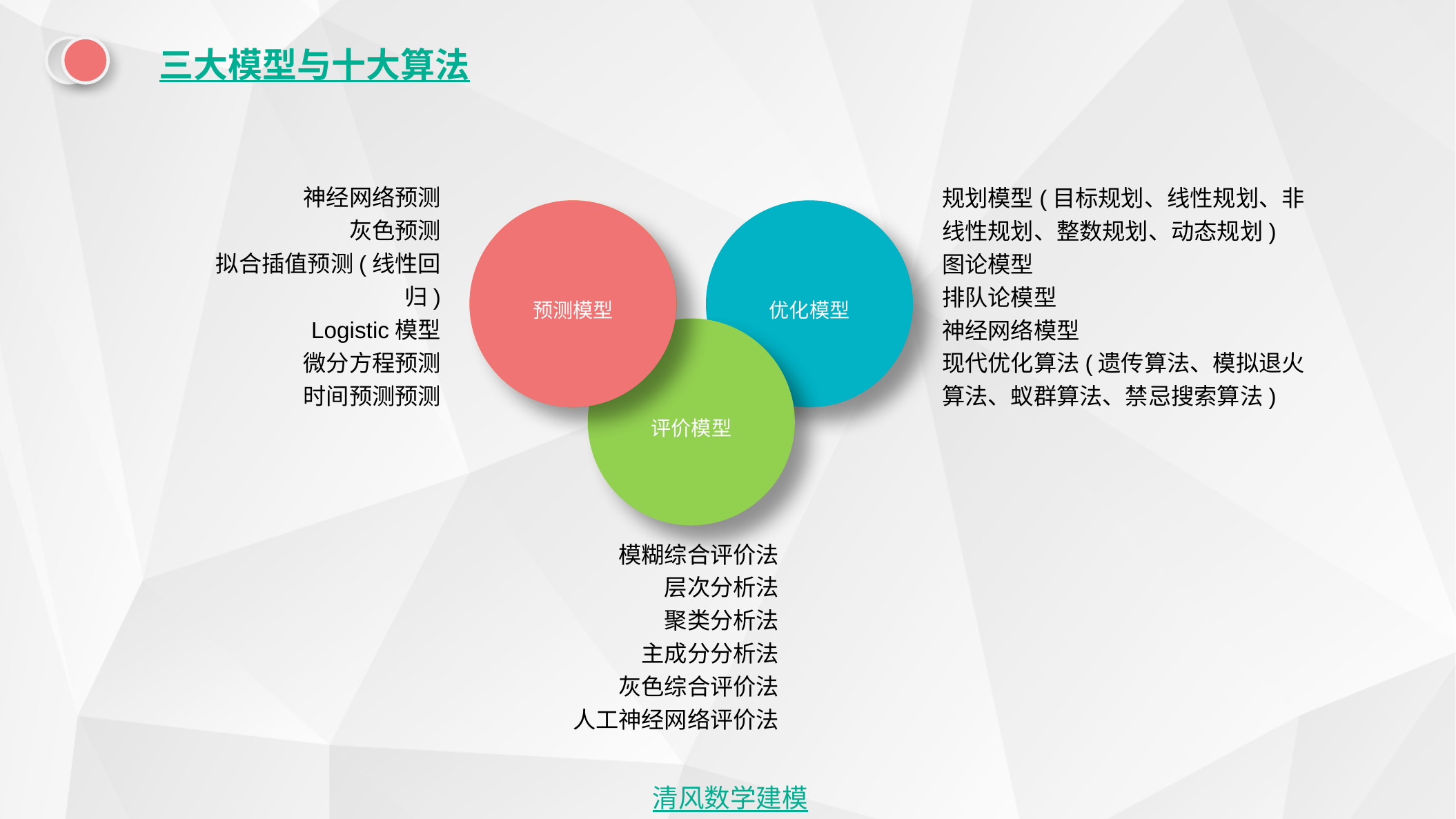

三大模型与十大算法
神经网络预测
灰色预测
拟合插值预测(线性回归)
Logistic模型
微分方程预测
时间预测预测
规划模型(目标规划、线性规划、非线性规划、整数规划、动态规划)
图论模型
排队论模型
神经网络模型
现代优化算法(遗传算法、模拟退火算法、蚁群算法、禁忌搜索算法)

预测模型
优化模型

评价模型
模糊综合评价法
层次分析法
聚类分析法
主成分分析法
灰色综合评价法
人工神经网络评价法
清风数学建模